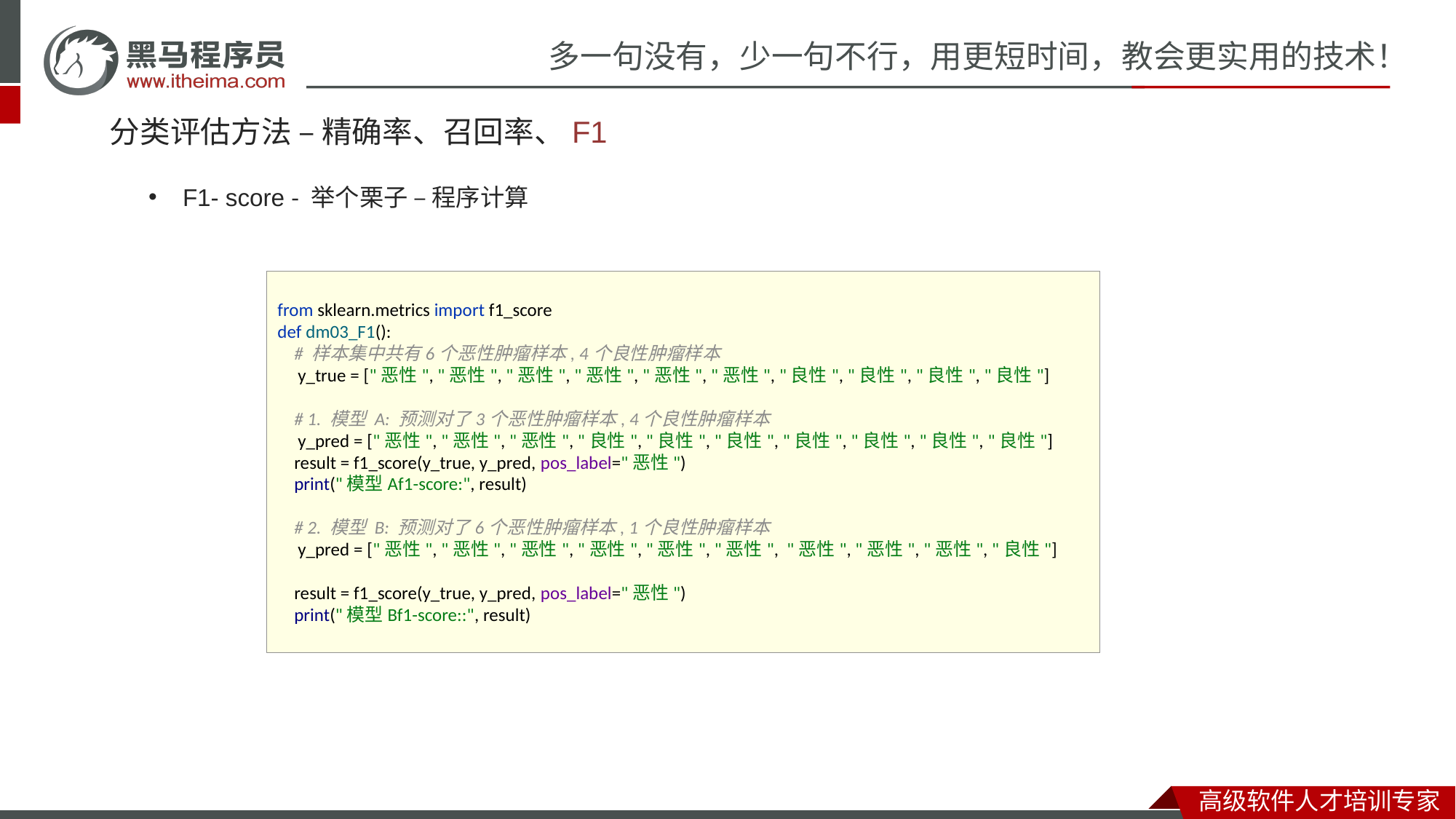

# 分类评估方法 – 精确率、召回率、F1
F1- score - 举个栗子 – 程序计算
from sklearn.metrics import f1_score
def dm03_F1():
    # 样本集中共有6个恶性肿瘤样本, 4个良性肿瘤样本
    y_true = ["恶性", "恶性", "恶性", "恶性", "恶性", "恶性", "良性", "良性", "良性", "良性"]
    # 1. 模型 A: 预测对了3个恶性肿瘤样本, 4个良性肿瘤样本
    y_pred = ["恶性", "恶性", "恶性", "良性", "良性", "良性", "良性", "良性", "良性", "良性"]
    result = f1_score(y_true, y_pred, pos_label="恶性")
    print("模型Af1-score:", result)
    # 2. 模型 B: 预测对了6个恶性肿瘤样本, 1个良性肿瘤样本
    y_pred = ["恶性", "恶性", "恶性", "恶性", "恶性", "恶性",  "恶性", "恶性", "恶性", "良性"]
    result = f1_score(y_true, y_pred, pos_label="恶性")
    print("模型Bf1-score::", result)